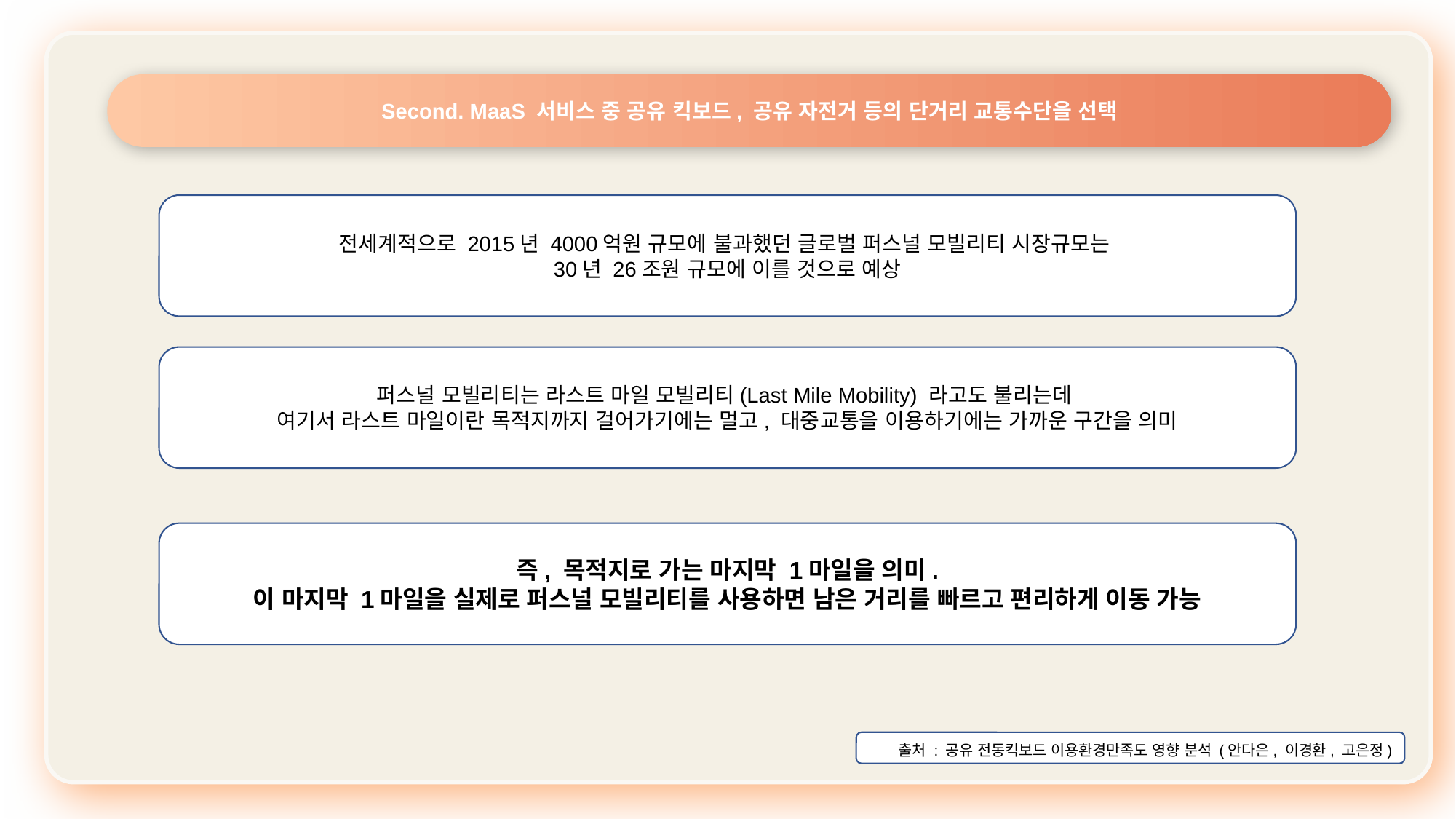

Second. MaaS 서비스 중 공유 킥보드, 공유 자전거 등의 단거리 교통수단을 선택
전세계적으로 2015년 4000억원 규모에 불과했던 글로벌 퍼스널 모빌리티 시장규모는
30년 26조원 규모에 이를 것으로 예상
퍼스널 모빌리티는 라스트 마일 모빌리티(Last Mile Mobility) 라고도 불리는데
여기서 라스트 마일이란 목적지까지 걸어가기에는 멀고, 대중교통을 이용하기에는 가까운 구간을 의미
즉, 목적지로 가는 마지막 1마일을 의미.
이 마지막 1마일을 실제로 퍼스널 모빌리티를 사용하면 남은 거리를 빠르고 편리하게 이동 가능
 출처 : 공유 전동킥보드 이용환경만족도 영향 분석 (안다은, 이경환, 고은정)